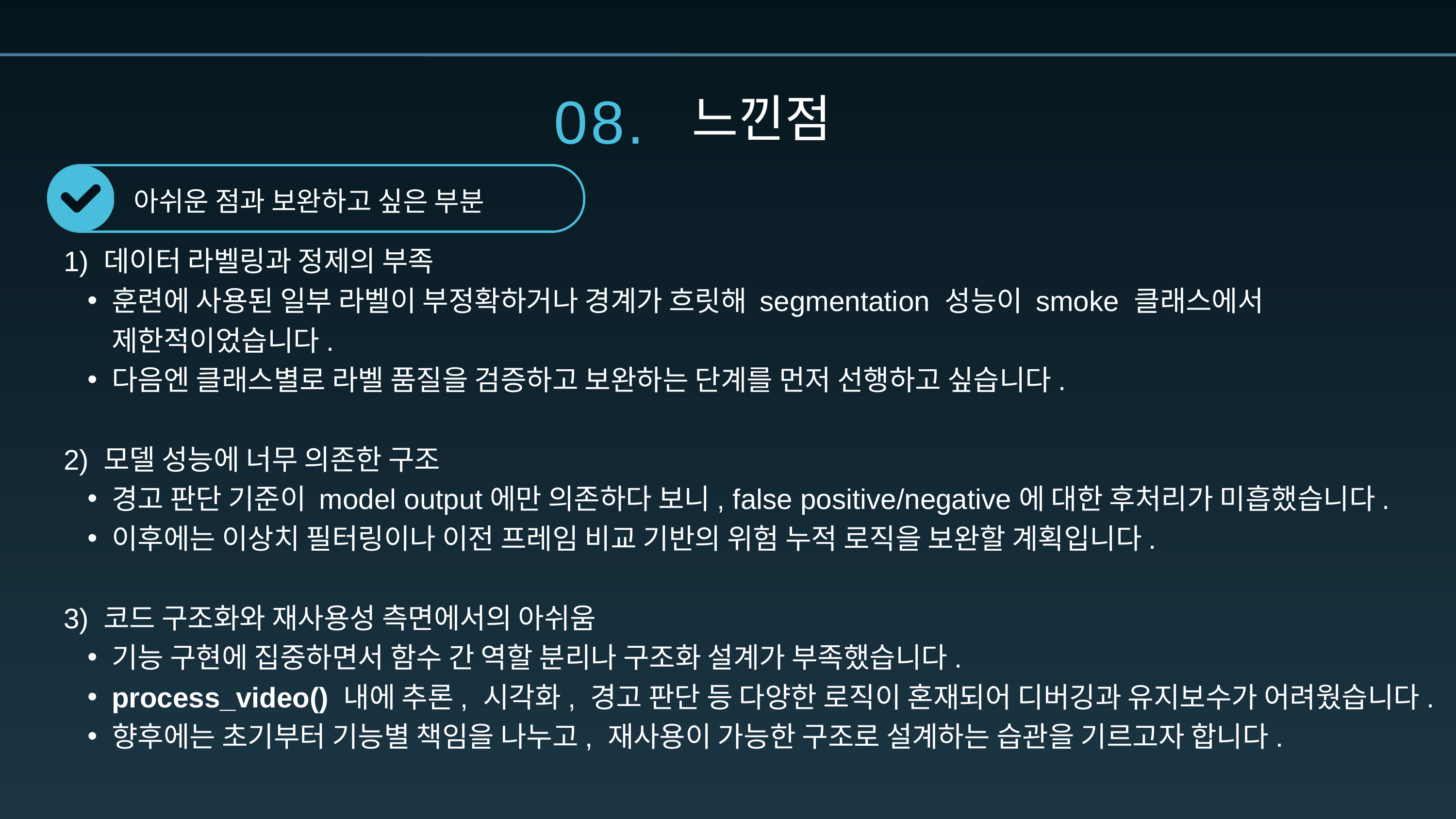

08.
느낀점

아쉬운 점과 보완하고 싶은 부분
1) 데이터 라벨링과 정제의 부족
훈련에 사용된 일부 라벨이 부정확하거나 경계가 흐릿해 segmentation 성능이 smoke 클래스에서 제한적이었습니다.
다음엔 클래스별로 라벨 품질을 검증하고 보완하는 단계를 먼저 선행하고 싶습니다.

2) 모델 성능에 너무 의존한 구조
경고 판단 기준이 model output에만 의존하다 보니, false positive/negative에 대한 후처리가 미흡했습니다.
이후에는 이상치 필터링이나 이전 프레임 비교 기반의 위험 누적 로직을 보완할 계획입니다.

3) 코드 구조화와 재사용성 측면에서의 아쉬움
기능 구현에 집중하면서 함수 간 역할 분리나 구조화 설계가 부족했습니다.
process_video() 내에 추론, 시각화, 경고 판단 등 다양한 로직이 혼재되어 디버깅과 유지보수가 어려웠습니다.
향후에는 초기부터 기능별 책임을 나누고, 재사용이 가능한 구조로 설계하는 습관을 기르고자 합니다.